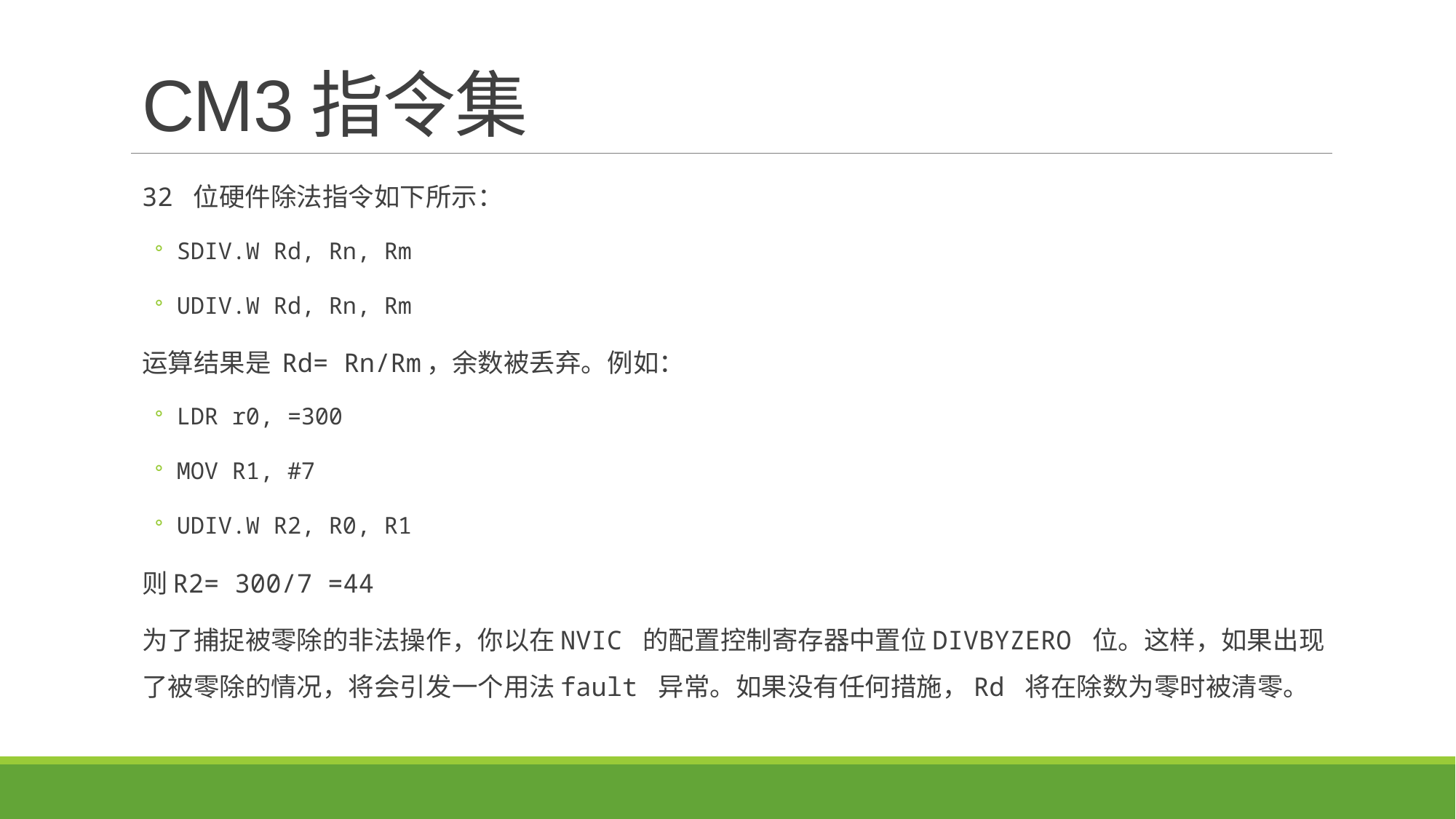

# CM3指令集
32 位硬件除法指令如下所示：
SDIV.W Rd, Rn, Rm
UDIV.W Rd, Rn, Rm
运算结果是 Rd= Rn/Rm，余数被丢弃。例如：
LDR r0, =300
MOV R1, #7
UDIV.W R2, R0, R1
则R2= 300/7 =44
为了捕捉被零除的非法操作，你以在NVIC 的配置控制寄存器中置位DIVBYZERO 位。这样，如果出现了被零除的情况，将会引发一个用法fault 异常。如果没有任何措施，Rd 将在除数为零时被清零。